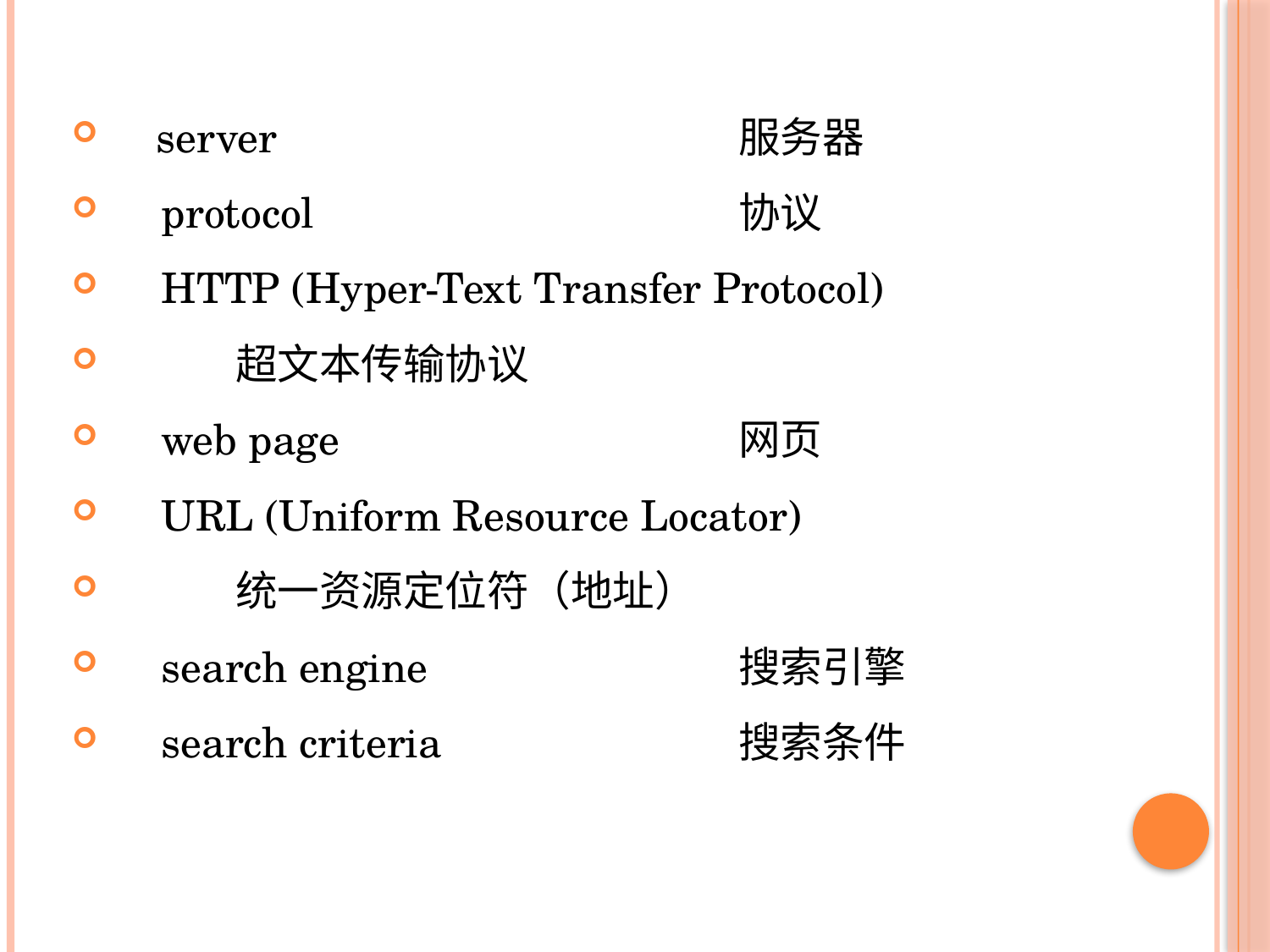

server                             	服务器
　protocol                            	协议
　HTTP (Hyper-Text Transfer Protocol)
					超文本传输协议
　web page                           	网页
　URL (Uniform Resource Locator)
					统一资源定位符（地址）
　search engine                       	搜索引擎
　search criteria                       	搜索条件